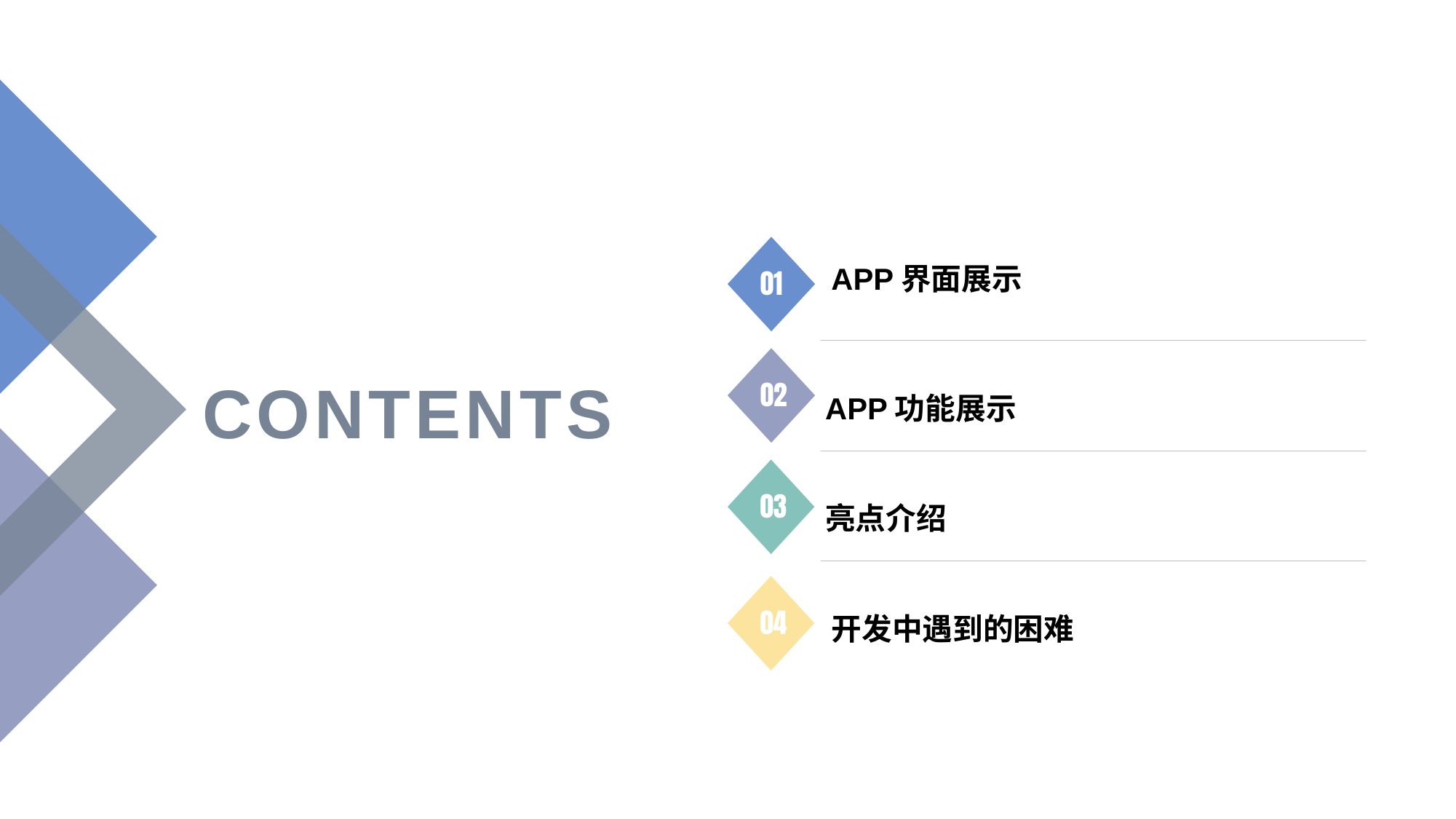

01
APP界面展示
02
CONTENTS
APP功能展示
03
亮点介绍
04
开发中遇到的困难